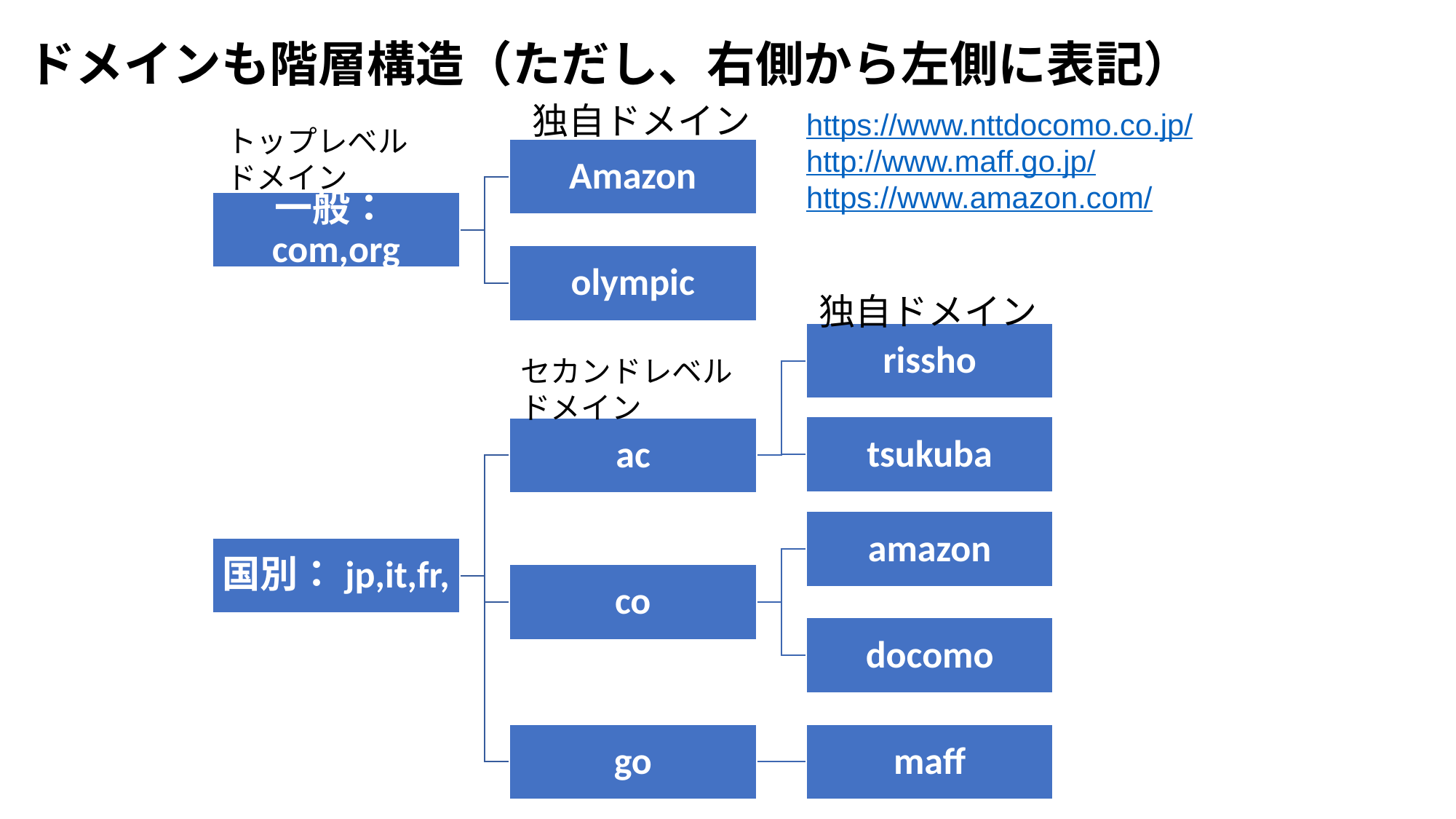

ドメインも階層構造（ただし、右側から左側に表記）
独自ドメイン
https://www.nttdocomo.co.jp/
http://www.maff.go.jp/
https://www.amazon.com/
トップレベル
ドメイン
一般：com,org
Amazon
olympic
国別：jp,it,fr,
ac
rissho
tsukuba
co
amazon
docomo
go
maff
独自ドメイン
セカンドレベルドメイン